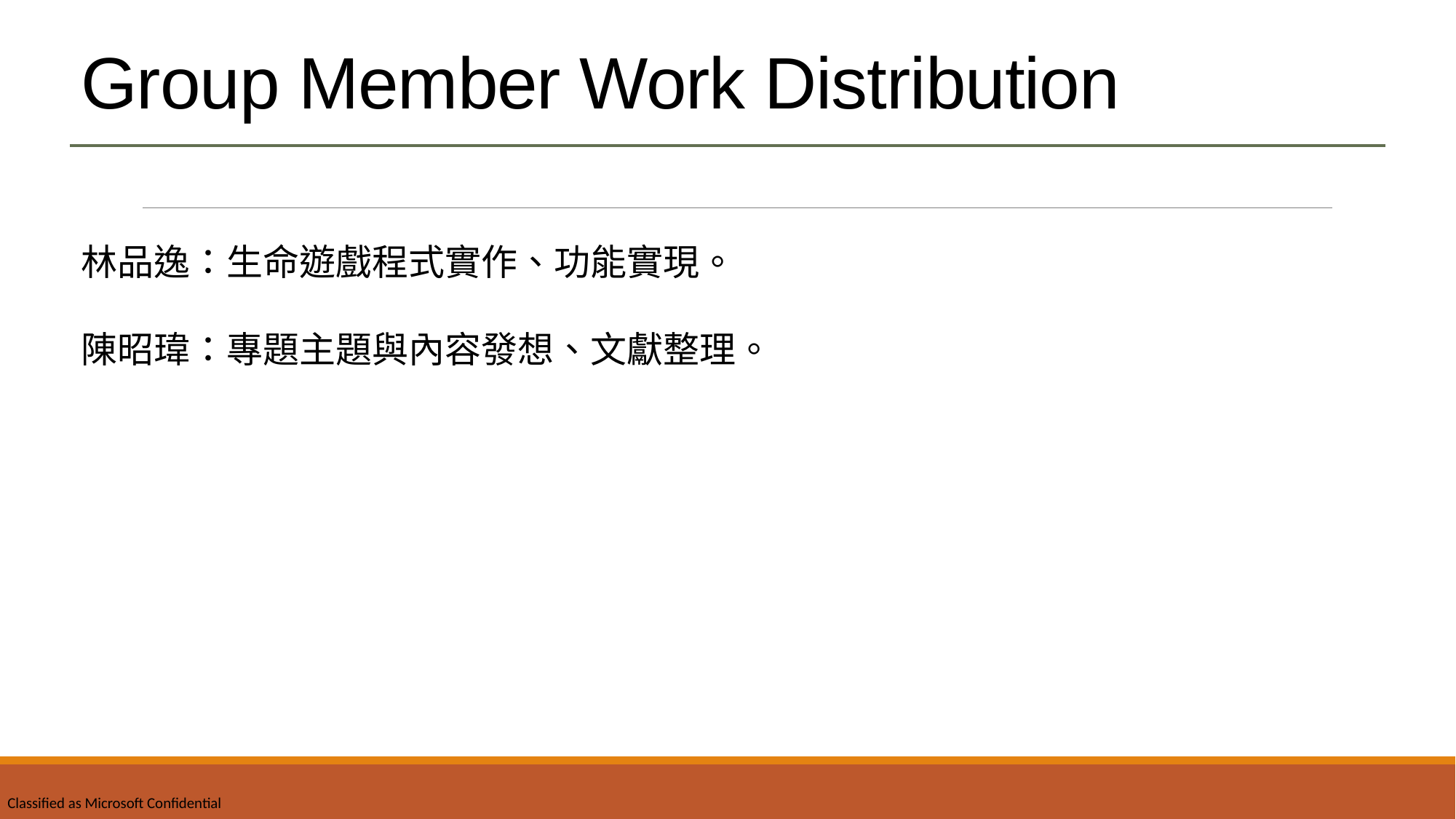

# Group Member Work Distribution
林品逸：生命遊戲程式實作、功能實現。

陳昭瑋：專題主題與內容發想、文獻整理。